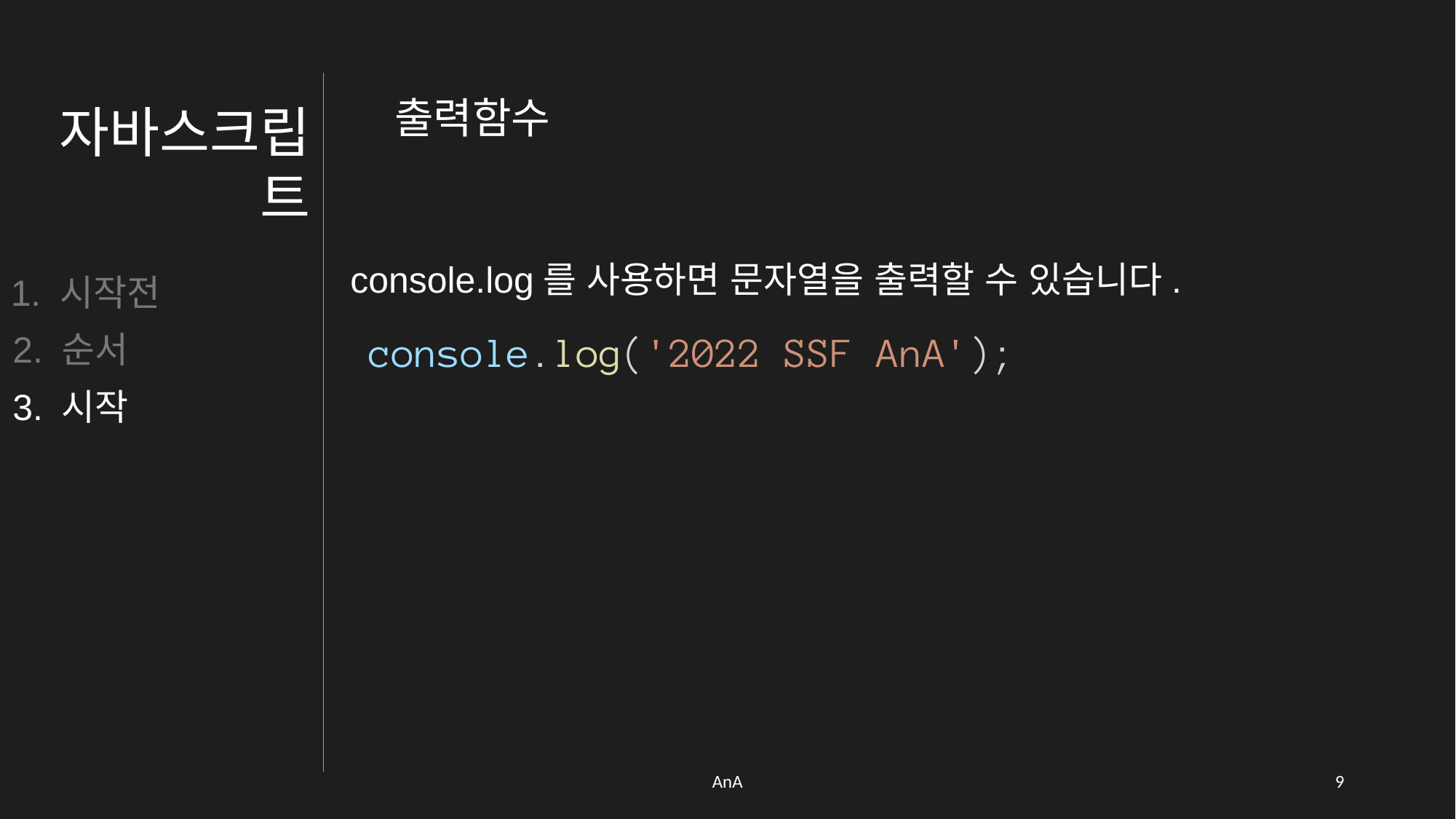

출력함수
자바스크립트
console.log를 사용하면 문자열을 출력할 수 있습니다.
1. 시작전
console.log('2022 SSF AnA');
2. 순서
3. 시작
AnA
9